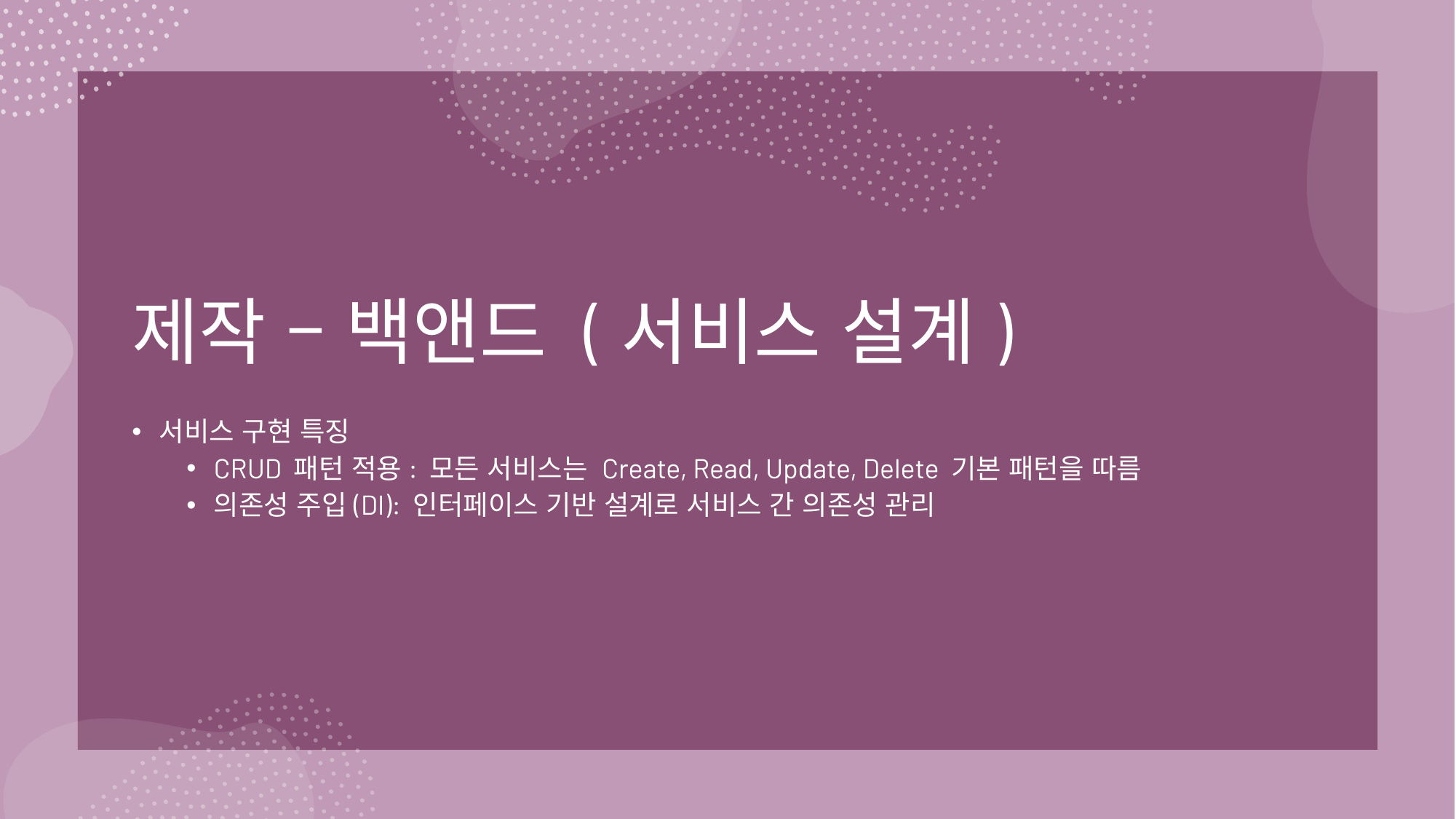

# 제작 – 백앤드 (서비스 설계)
서비스 구현 특징
CRUD 패턴 적용: 모든 서비스는 Create, Read, Update, Delete 기본 패턴을 따름
의존성 주입(DI): 인터페이스 기반 설계로 서비스 간 의존성 관리